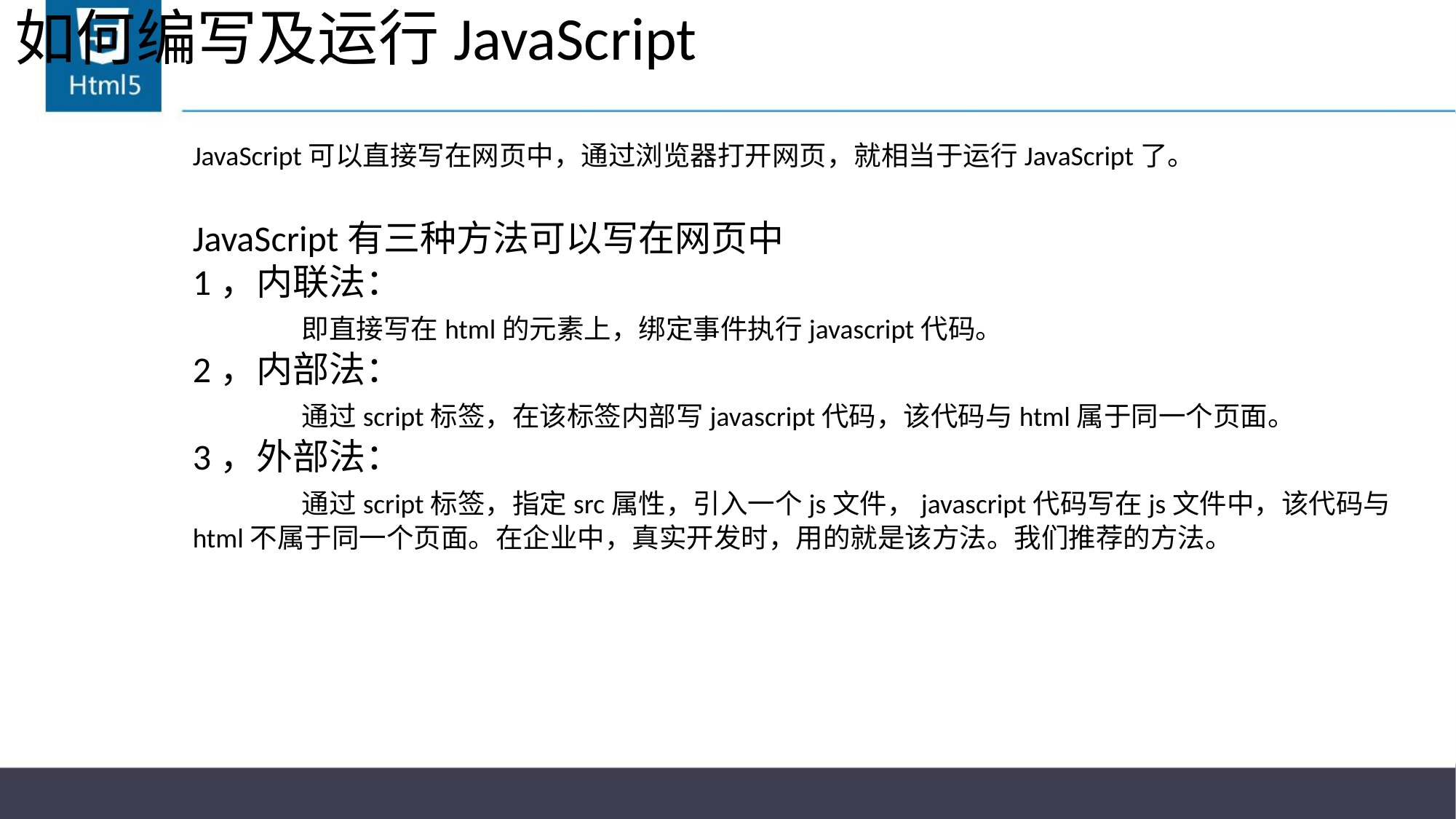

# 如何编写及运行JavaScript
JavaScript可以直接写在网页中，通过浏览器打开网页，就相当于运行JavaScript了。

JavaScript有三种方法可以写在网页中
1，内联法：
	即直接写在html的元素上，绑定事件执行javascript代码。
2，内部法：
	通过script标签，在该标签内部写javascript代码，该代码与html属于同一个页面。
3，外部法：
	通过script标签，指定src属性，引入一个js文件，javascript代码写在js文件中，该代码与html不属于同一个页面。在企业中，真实开发时，用的就是该方法。我们推荐的方法。